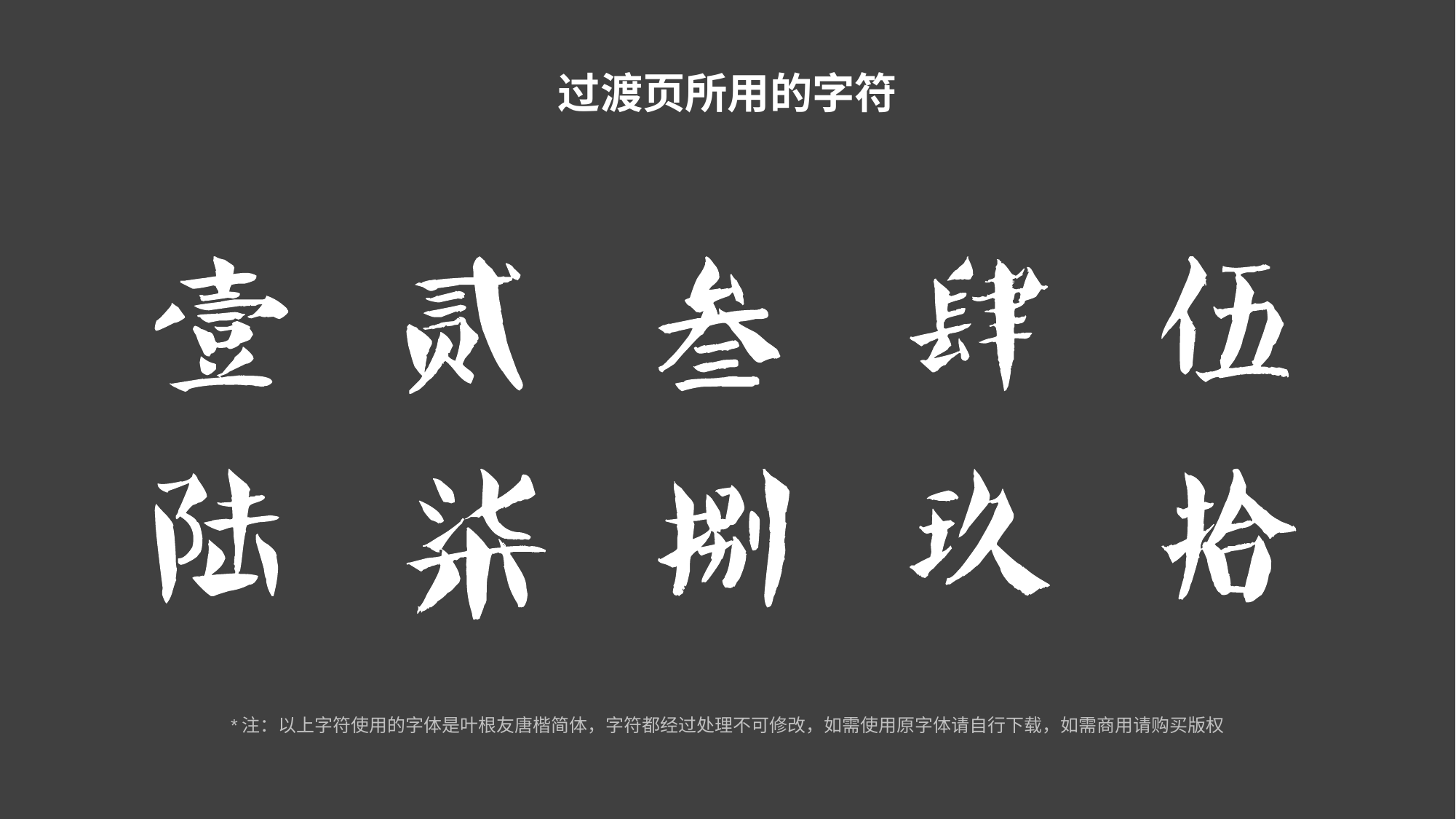

过渡页所用的字符

*注：以上字符使用的字体是叶根友唐楷简体，字符都经过处理不可修改，如需使用原字体请自行下载，如需商用请购买版权